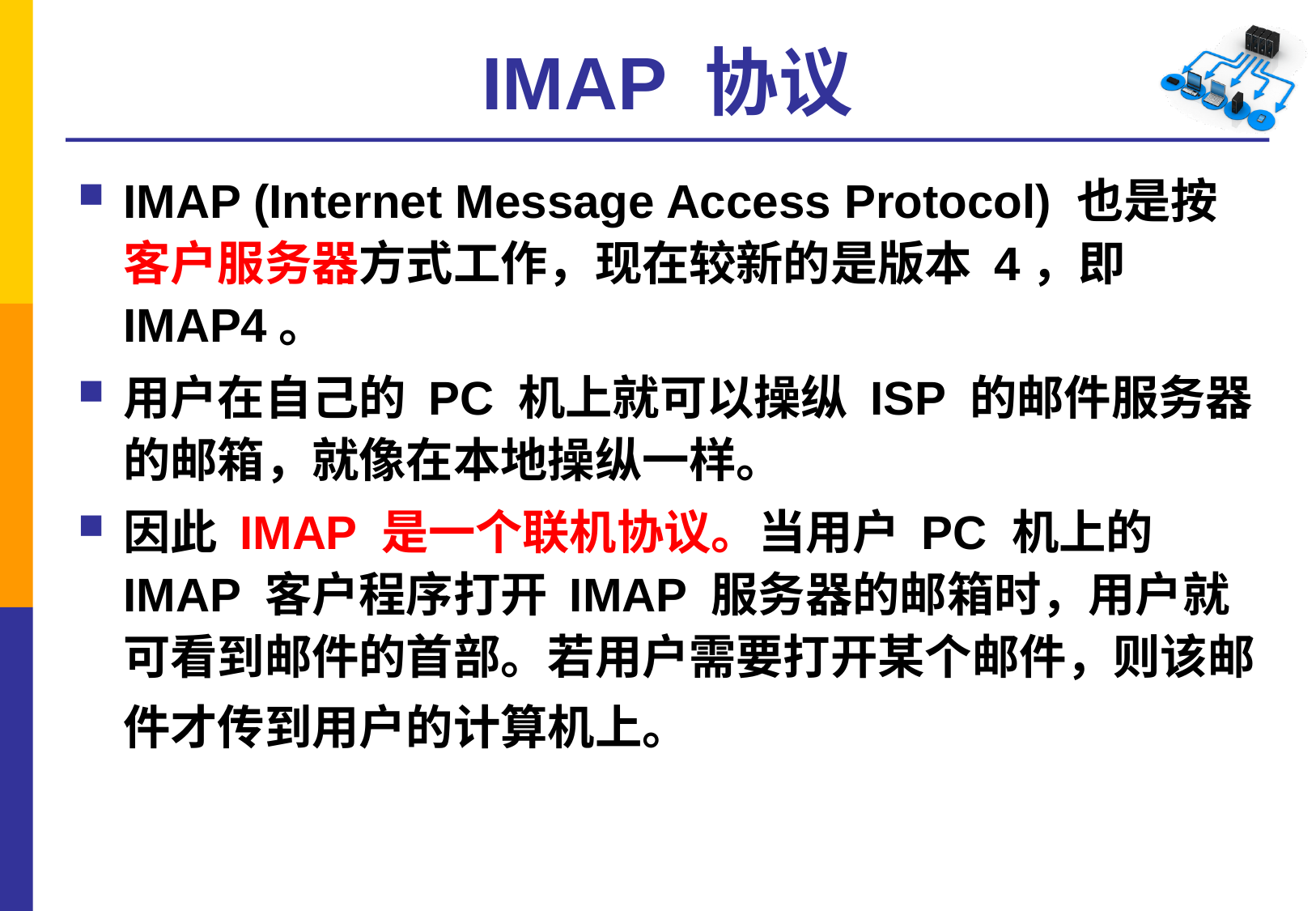

# IMAP 协议
IMAP (Internet Message Access Protocol) 也是按客户服务器方式工作，现在较新的是版本 4，即 IMAP4。
用户在自己的 PC 机上就可以操纵 ISP 的邮件服务器的邮箱，就像在本地操纵一样。
因此 IMAP 是一个联机协议。当用户 PC 机上的 IMAP 客户程序打开 IMAP 服务器的邮箱时，用户就可看到邮件的首部。若用户需要打开某个邮件，则该邮件才传到用户的计算机上。